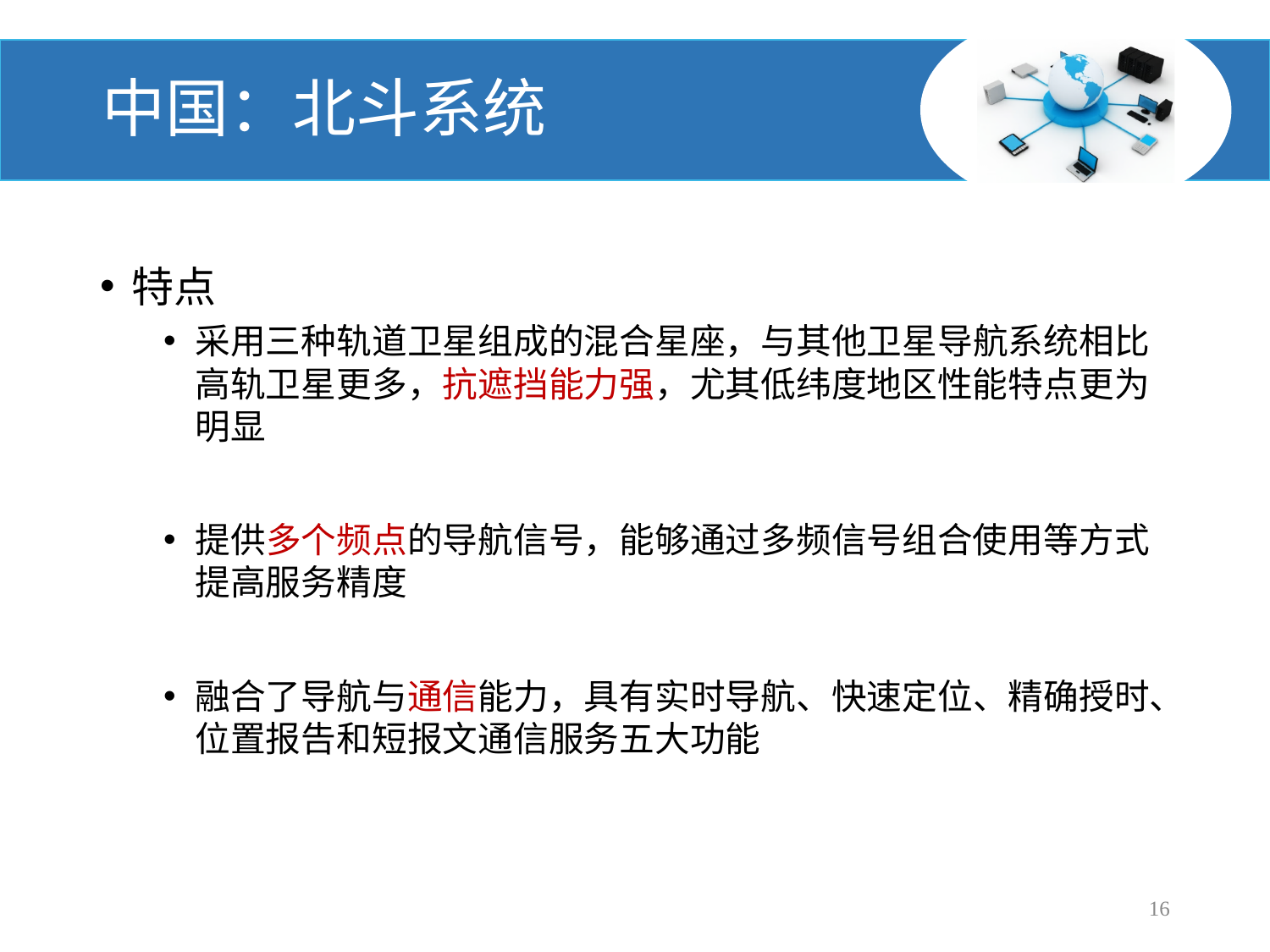

# 中国：北斗系统
特点
采用三种轨道卫星组成的混合星座，与其他卫星导航系统相比高轨卫星更多，抗遮挡能力强，尤其低纬度地区性能特点更为明显

提供多个频点的导航信号，能够通过多频信号组合使用等方式提高服务精度

融合了导航与通信能力，具有实时导航、快速定位、精确授时、位置报告和短报文通信服务五大功能

16